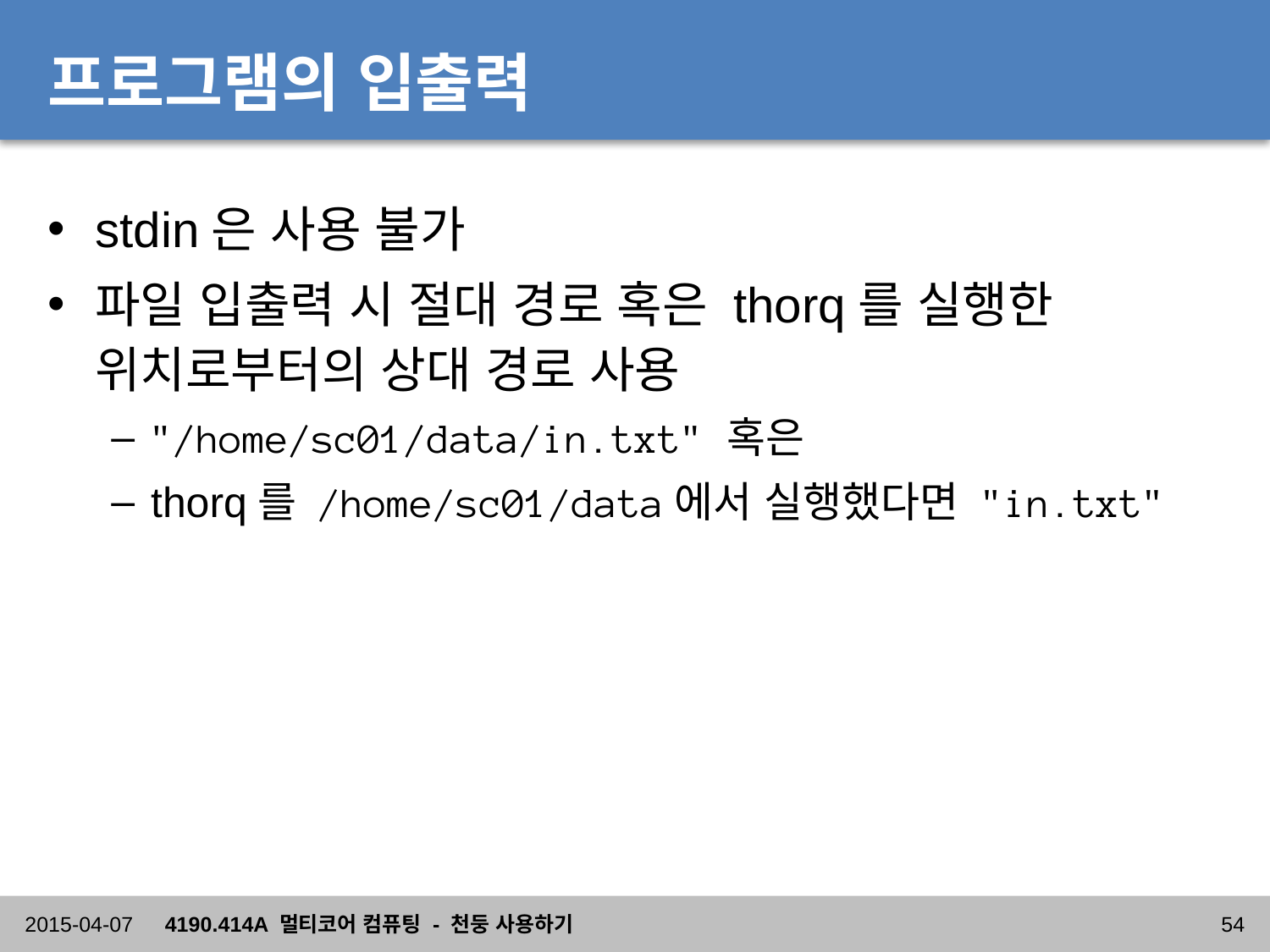

# 프로그램의 입출력
stdin은 사용 불가
파일 입출력 시 절대 경로 혹은 thorq를 실행한 위치로부터의 상대 경로 사용
"/home/sc01/data/in.txt" 혹은
thorq를 /home/sc01/data에서 실행했다면 "in.txt"
2015-04-07
4190.414A 멀티코어 컴퓨팅 - 천둥 사용하기
54